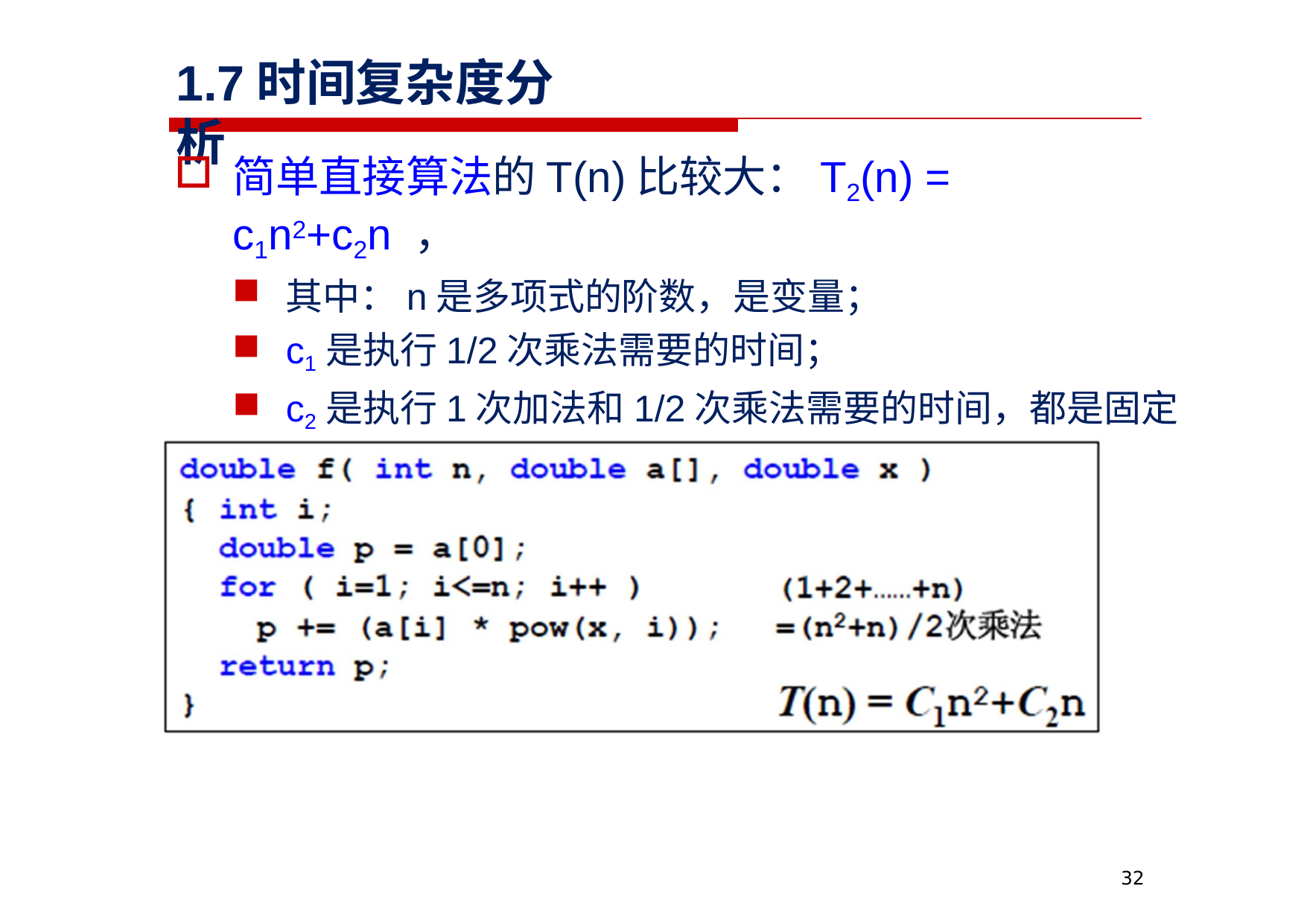

# 1.7时间复杂度分析
简单直接算法的T(n)比较大：T2(n) = c1n2+c2n ，
其中：n是多项式的阶数，是变量；
c1是执行1/2次乘法需要的时间；
c2是执行1次加法和1/2次乘法需要的时间，都是固定常 数。

32